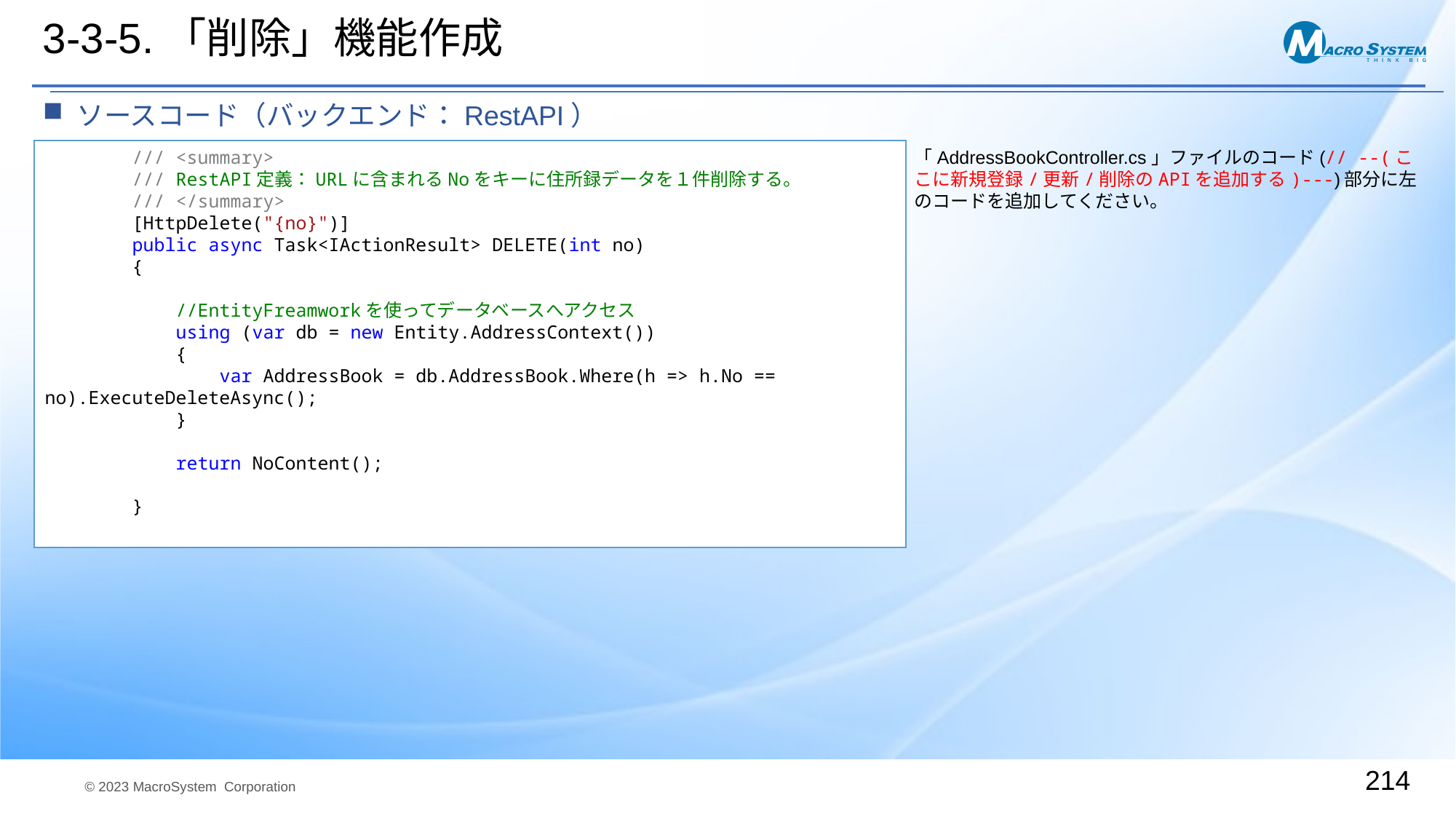

# 3-3-5.「削除」機能作成
ソースコード（バックエンド：RestAPI）
        /// <summary>
        /// RestAPI定義：URLに含まれるNoをキーに住所録データを１件削除する。
        /// </summary>
        [HttpDelete("{no}")]
        public async Task<IActionResult> DELETE(int no)
        {

            //EntityFreamworkを使ってデータベースへアクセス
            using (var db = new Entity.AddressContext())
            {
                var AddressBook = db.AddressBook.Where(h => h.No == no).ExecuteDeleteAsync();
            }

            return NoContent();

        }
「AddressBookController.cs」ファイルのコード(// --(ここに新規登録/更新/削除のAPIを追加する)---)部分に左のコードを追加してください。